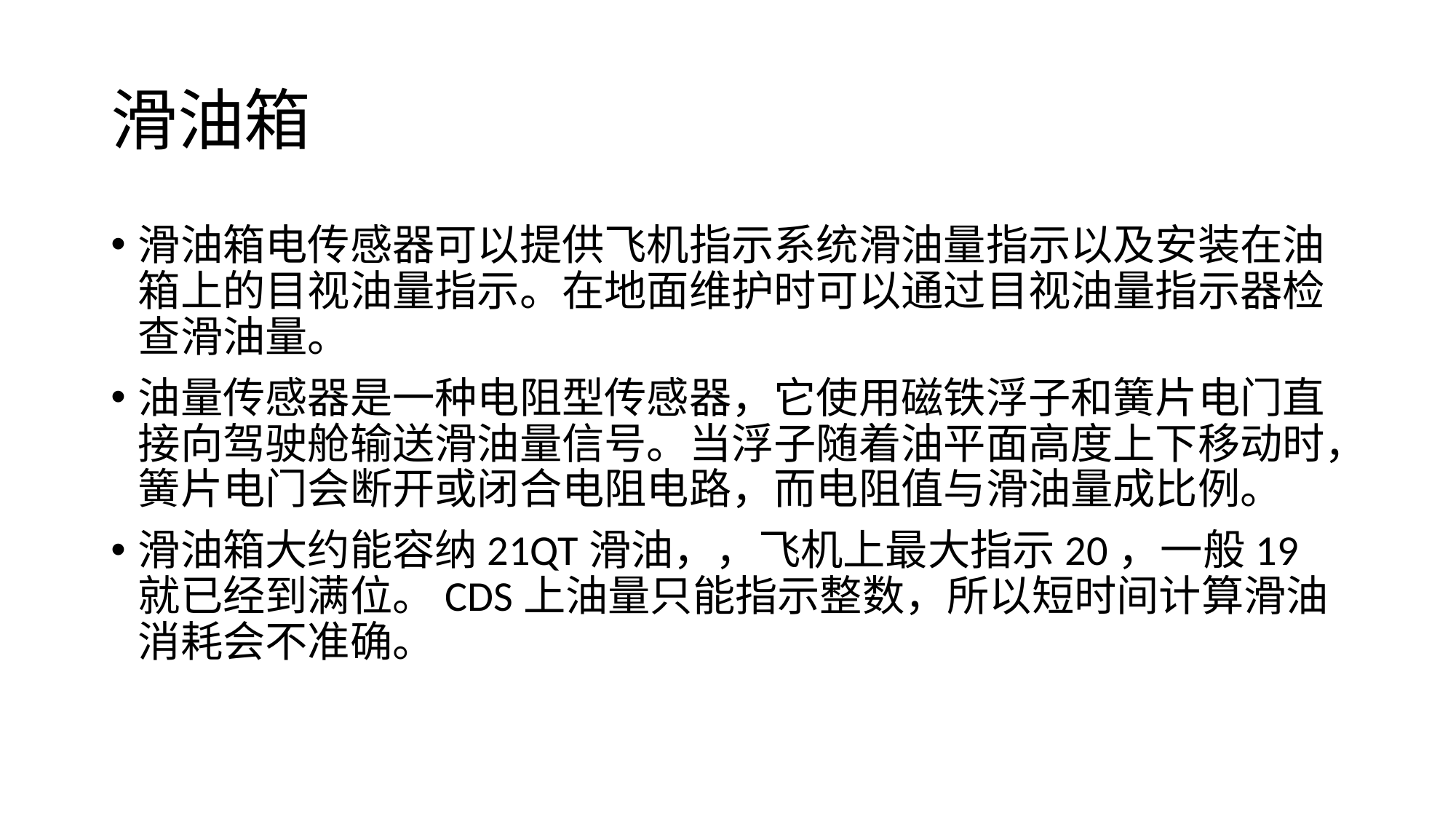

# 滑油箱
滑油箱电传感器可以提供飞机指示系统滑油量指示以及安装在油箱上的目视油量指示。在地面维护时可以通过目视油量指示器检查滑油量。
油量传感器是一种电阻型传感器，它使用磁铁浮子和簧片电门直接向驾驶舱输送滑油量信号。当浮子随着油平面高度上下移动时，簧片电门会断开或闭合电阻电路，而电阻值与滑油量成比例。
滑油箱大约能容纳21QT滑油，，飞机上最大指示20，一般19就已经到满位。CDS上油量只能指示整数，所以短时间计算滑油消耗会不准确。